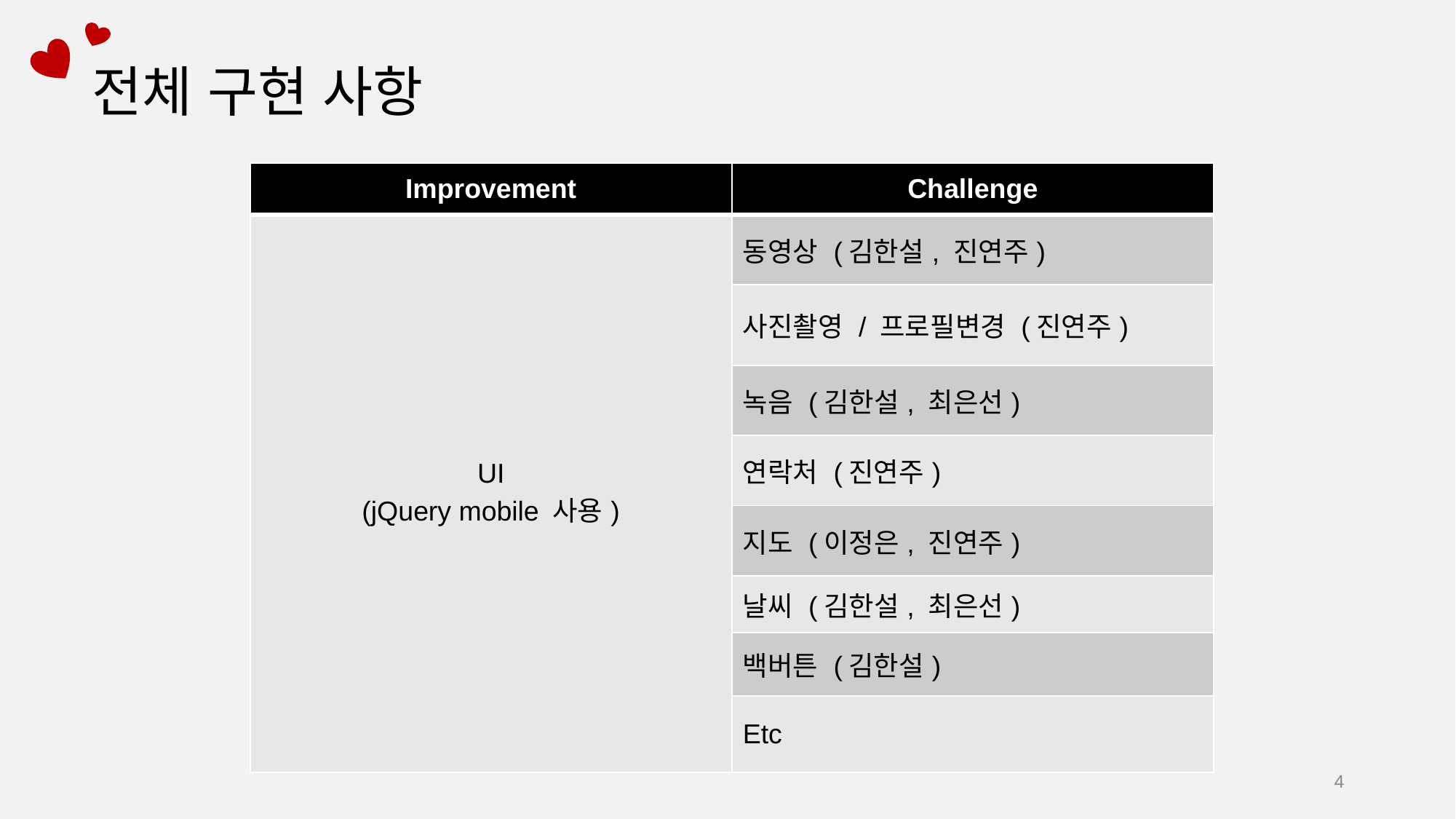

전체 구현 사항
| Improvement | Challenge |
| --- | --- |
| UI (jQuery mobile 사용) | 동영상 (김한설, 진연주) |
|  | 사진촬영 / 프로필변경 (진연주) |
|  | 녹음 (김한설, 최은선) |
|  | 연락처 (진연주) |
|  | 지도 (이정은, 진연주) |
|  | 날씨 (김한설, 최은선) |
|  | 백버튼 (김한설) |
|  | Etc |
4